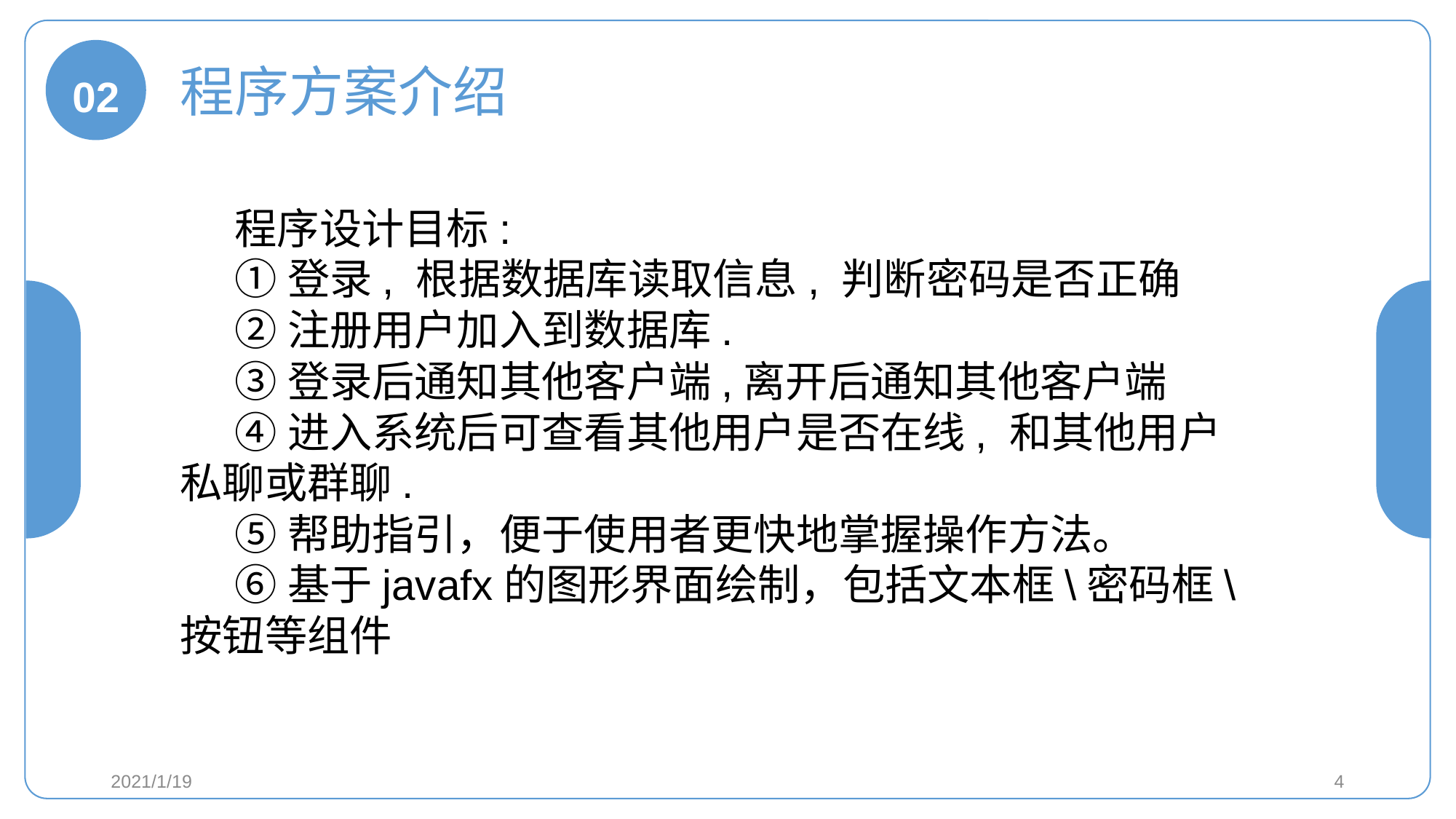

02
程序方案介绍
程序设计目标:
①登录, 根据数据库读取信息, 判断密码是否正确
②注册用户加入到数据库.
③登录后通知其他客户端,离开后通知其他客户端
④进入系统后可查看其他用户是否在线, 和其他用户私聊或群聊.
⑤帮助指引，便于使用者更快地掌握操作方法。
⑥基于javafx的图形界面绘制，包括文本框\密码框\按钮等组件

2021/1/19
4